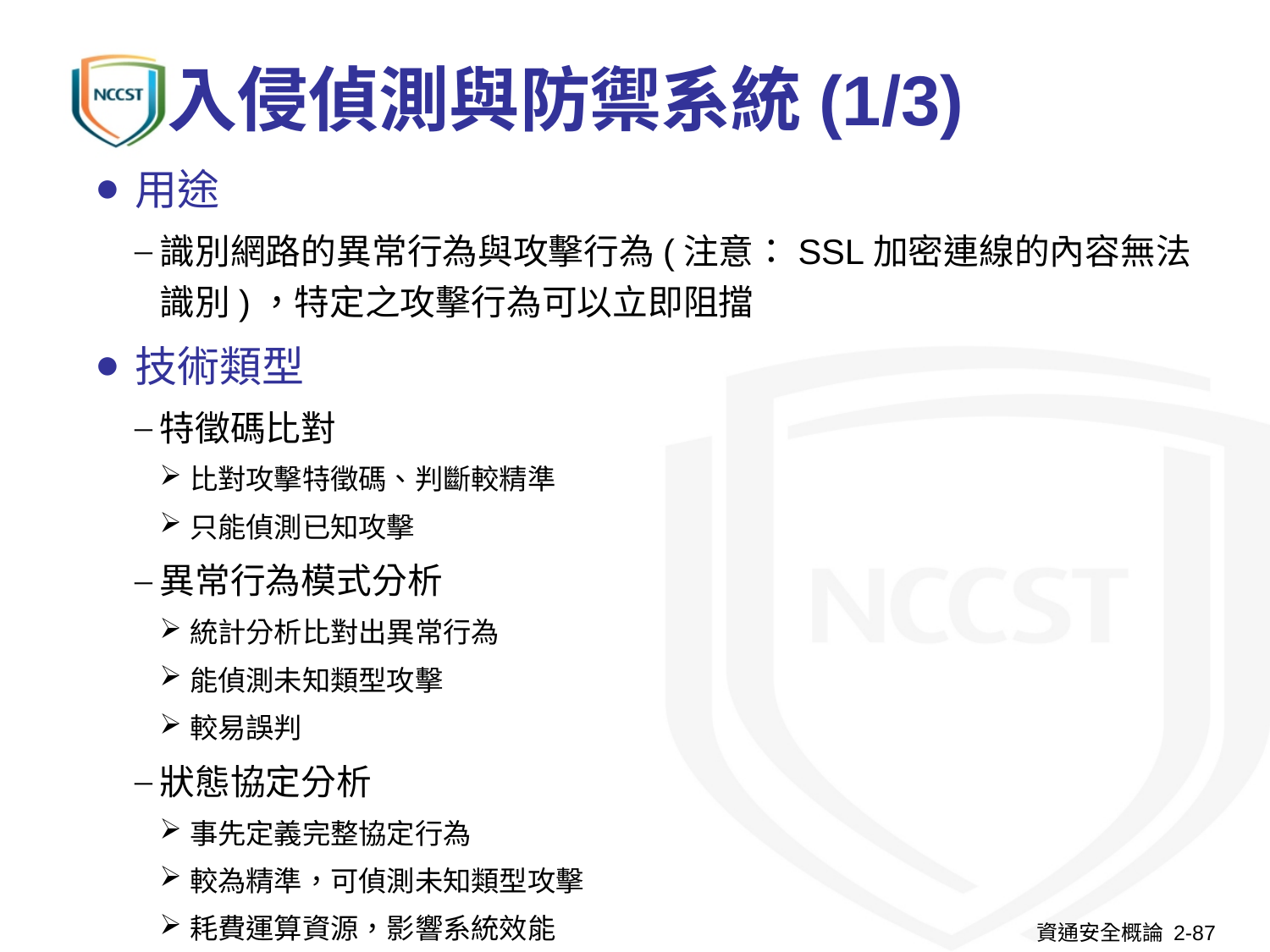

# 入侵偵測與防禦系統(1/3)
用途
識別網路的異常行為與攻擊行為(注意：SSL加密連線的內容無法識別)，特定之攻擊行為可以立即阻擋
技術類型
特徵碼比對
比對攻擊特徵碼、判斷較精準
只能偵測已知攻擊
異常行為模式分析
統計分析比對出異常行為
能偵測未知類型攻擊
較易誤判
狀態協定分析
事先定義完整協定行為
較為精準，可偵測未知類型攻擊
耗費運算資源，影響系統效能